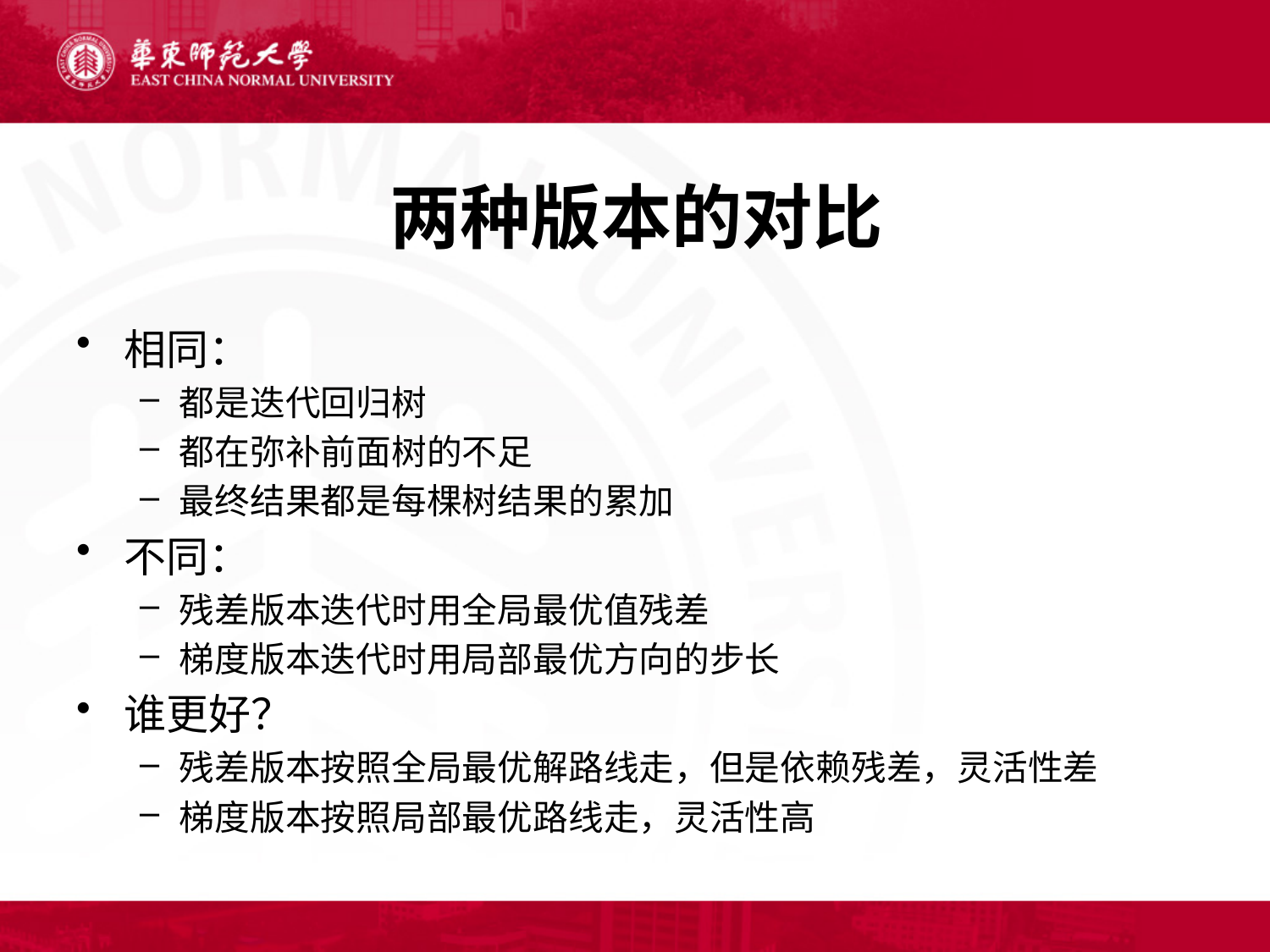

# 两种版本的对比
相同：
都是迭代回归树
都在弥补前面树的不足
最终结果都是每棵树结果的累加
不同：
残差版本迭代时用全局最优值残差
梯度版本迭代时用局部最优方向的步长
谁更好？
残差版本按照全局最优解路线走，但是依赖残差，灵活性差
梯度版本按照局部最优路线走，灵活性高